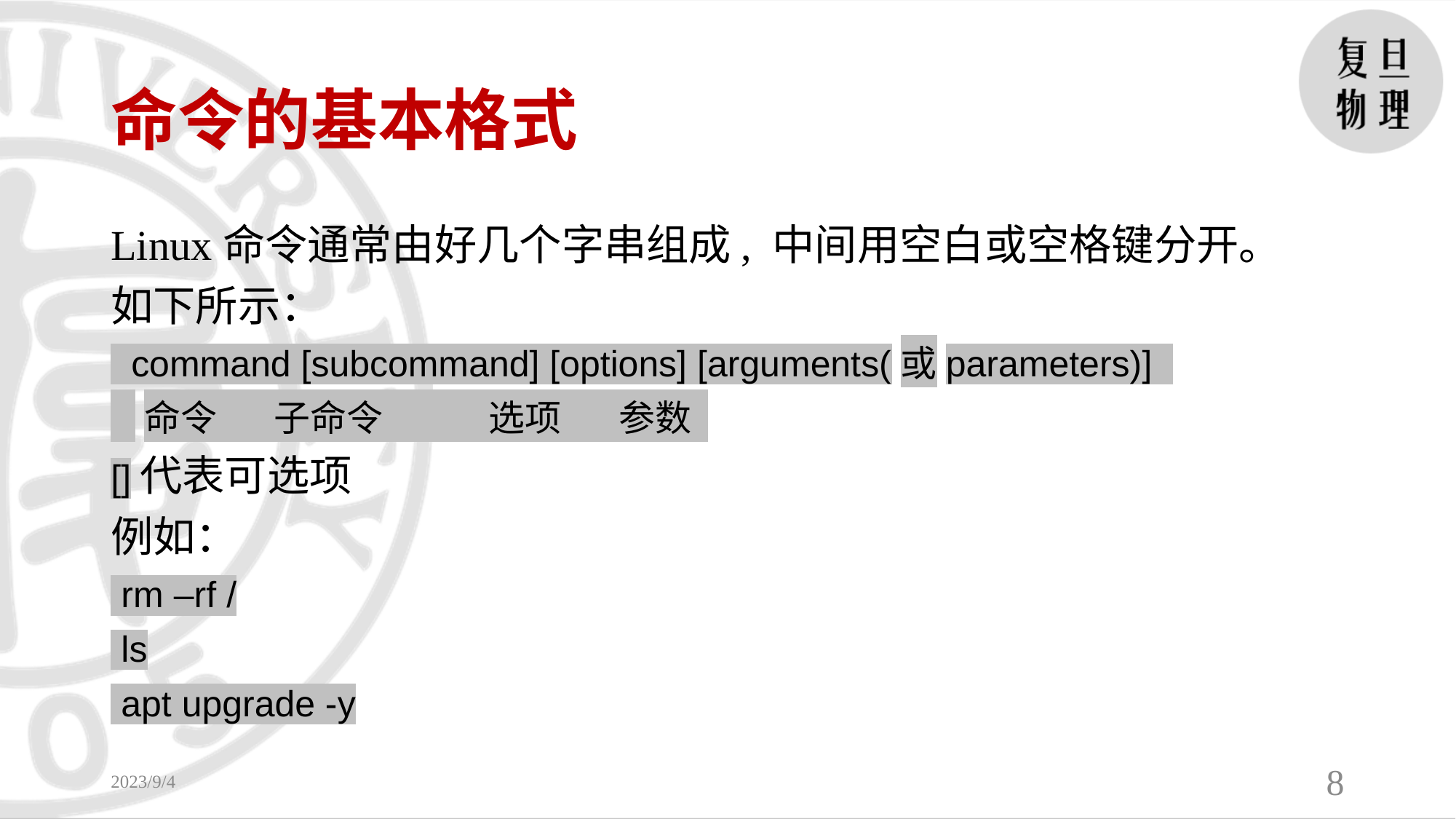

# 命令的基本格式
Linux命令通常由好几个字串组成, 中间用空白或空格键分开。
如下所示：
  command [subcommand] [options] [arguments(或parameters)]
   命令       子命令　   　 选项       参数
[]代表可选项
例如：
 rm –rf /
 ls
 apt upgrade -y

2023/9/4

8